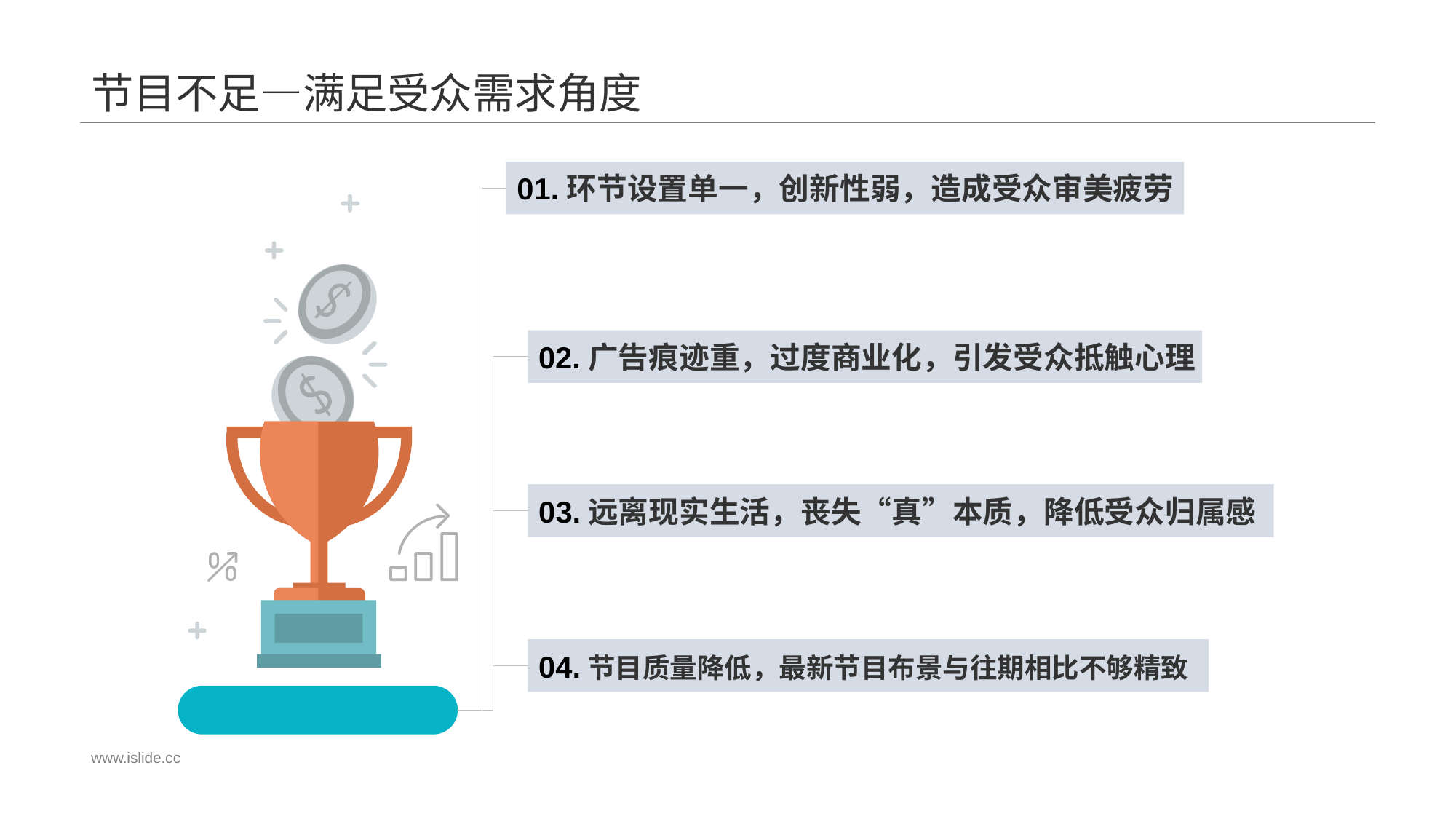

# 节目不足—满足受众需求角度
01.环节设置单一，创新性弱，造成受众审美疲劳

02.广告痕迹重，过度商业化，引发受众抵触心理
03.远离现实生活，丧失“真”本质，降低受众归属感
04.节目质量降低，最新节目布景与往期相比不够精致

www.islide.cc
36